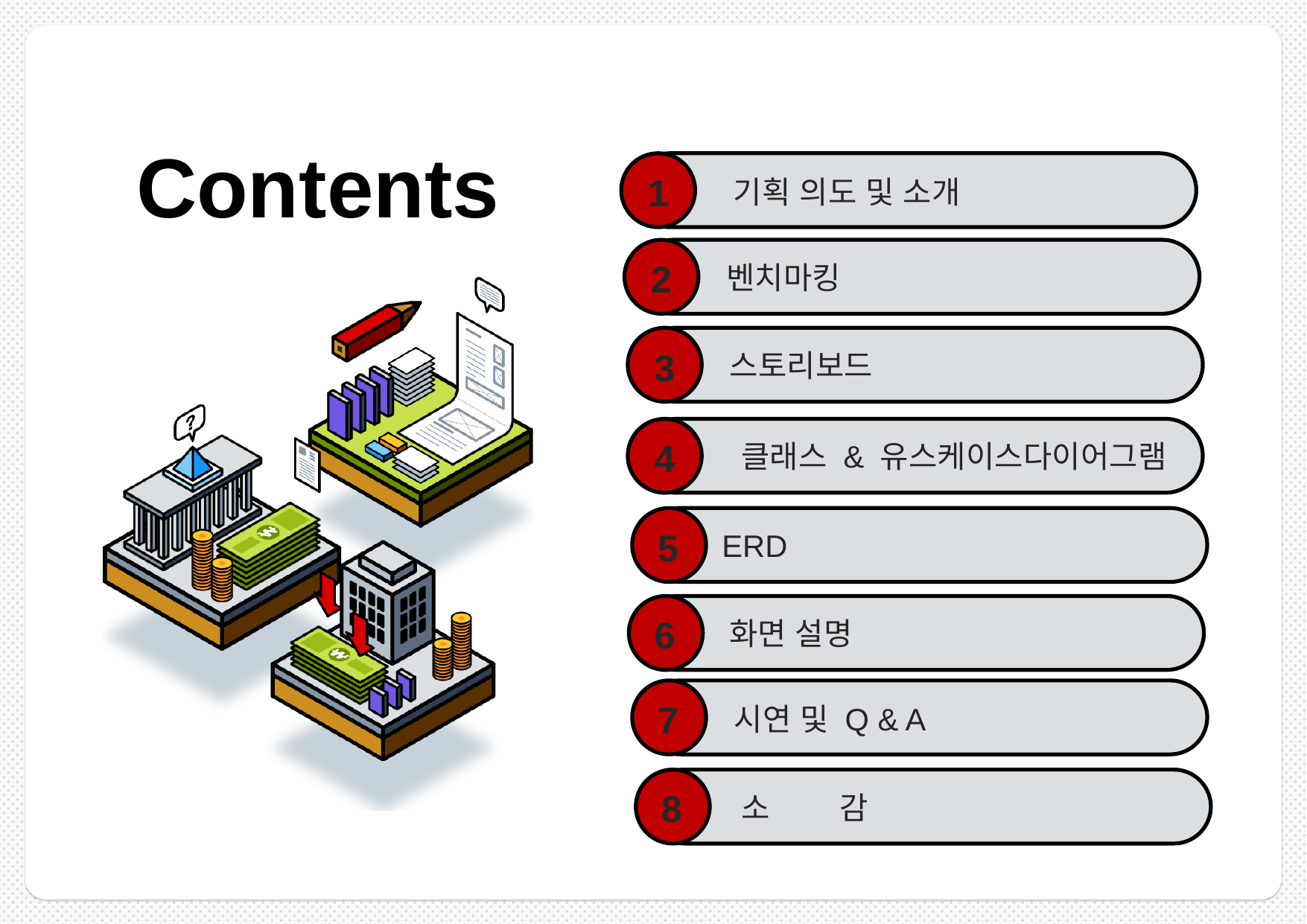

1
기획 의도 및 소개

2
벤치마킹
스토리보드

3

4
클래스 & 유스케이스다이어그램

5
ERD

6
화면 설명

7
시연 및 Q & A

8
소        감